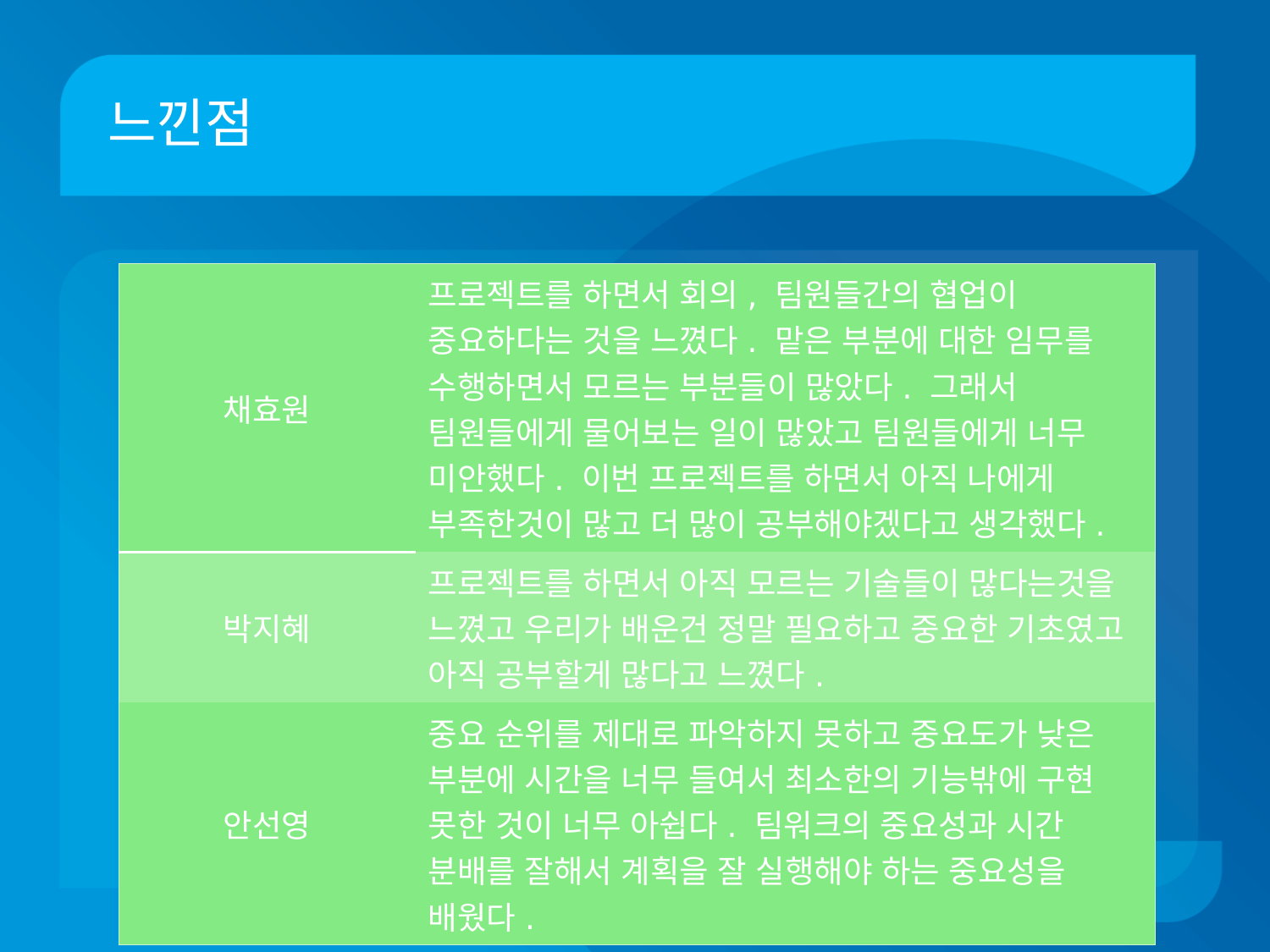

# 느낀점
| 채효원 | 프로젝트를 하면서 회의, 팀원들간의 협업이 중요하다는 것을 느꼈다. 맡은 부분에 대한 임무를 수행하면서 모르는 부분들이 많았다. 그래서 팀원들에게 물어보는 일이 많았고 팀원들에게 너무 미안했다. 이번 프로젝트를 하면서 아직 나에게 부족한것이 많고 더 많이 공부해야겠다고 생각했다. |
| --- | --- |
| 박지혜 | 프로젝트를 하면서 아직 모르는 기술들이 많다는것을 느꼈고 우리가 배운건 정말 필요하고 중요한 기초였고 아직 공부할게 많다고 느꼈다. |
| 안선영 | 중요 순위를 제대로 파악하지 못하고 중요도가 낮은 부분에 시간을 너무 들여서 최소한의 기능밖에 구현 못한 것이 너무 아쉽다. 팀워크의 중요성과 시간 분배를 잘해서 계획을 잘 실행해야 하는 중요성을 배웠다. |